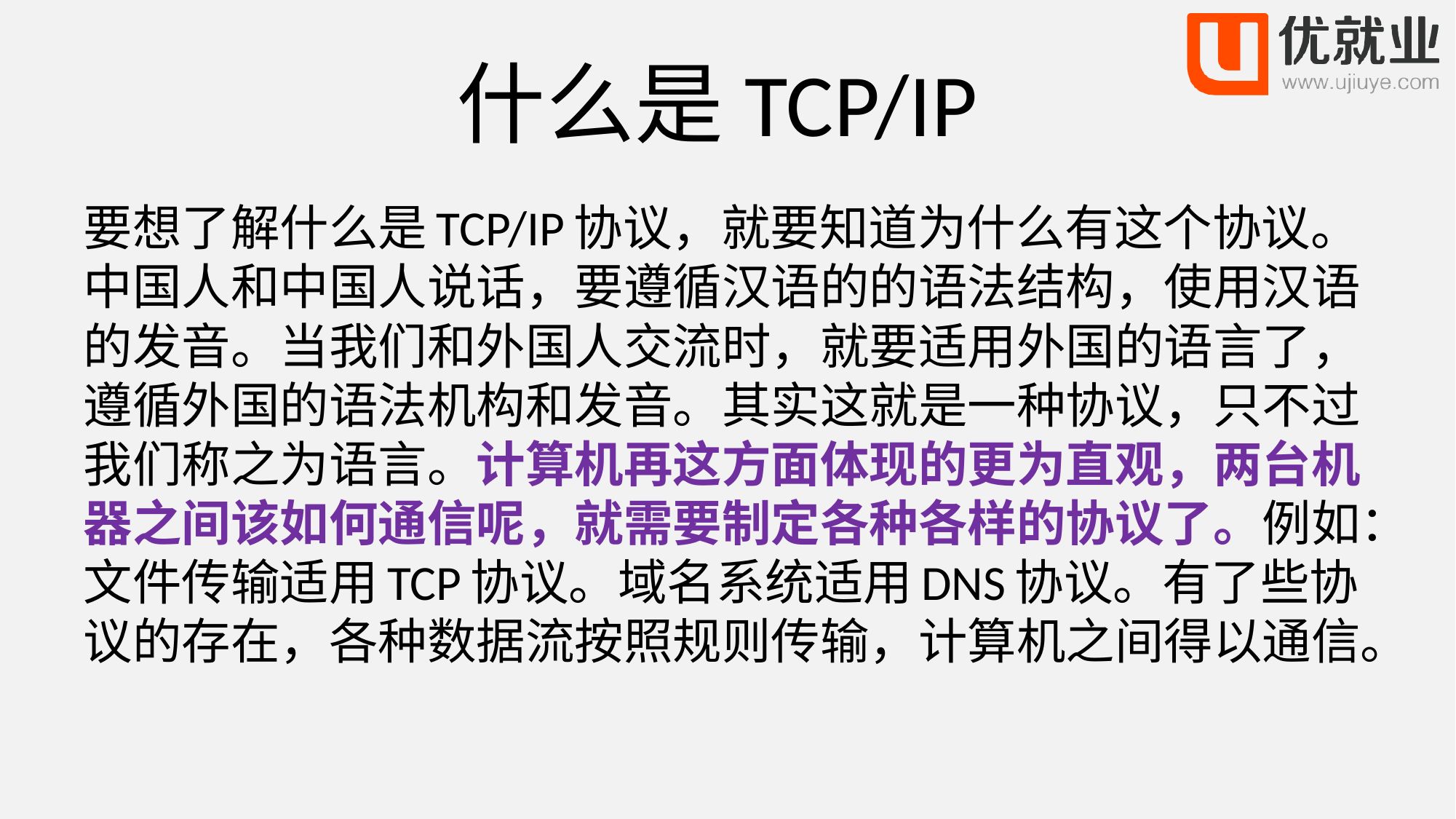

要想了解什么是TCP/IP协议，就要知道为什么有这个协议。中国人和中国人说话，要遵循汉语的的语法结构，使用汉语的发音。当我们和外国人交流时，就要适用外国的语言了，遵循外国的语法机构和发音。其实这就是一种协议，只不过我们称之为语言。计算机再这方面体现的更为直观，两台机器之间该如何通信呢，就需要制定各种各样的协议了。例如：文件传输适用TCP协议。域名系统适用DNS协议。有了些协议的存在，各种数据流按照规则传输，计算机之间得以通信。
# 什么是TCP/IP